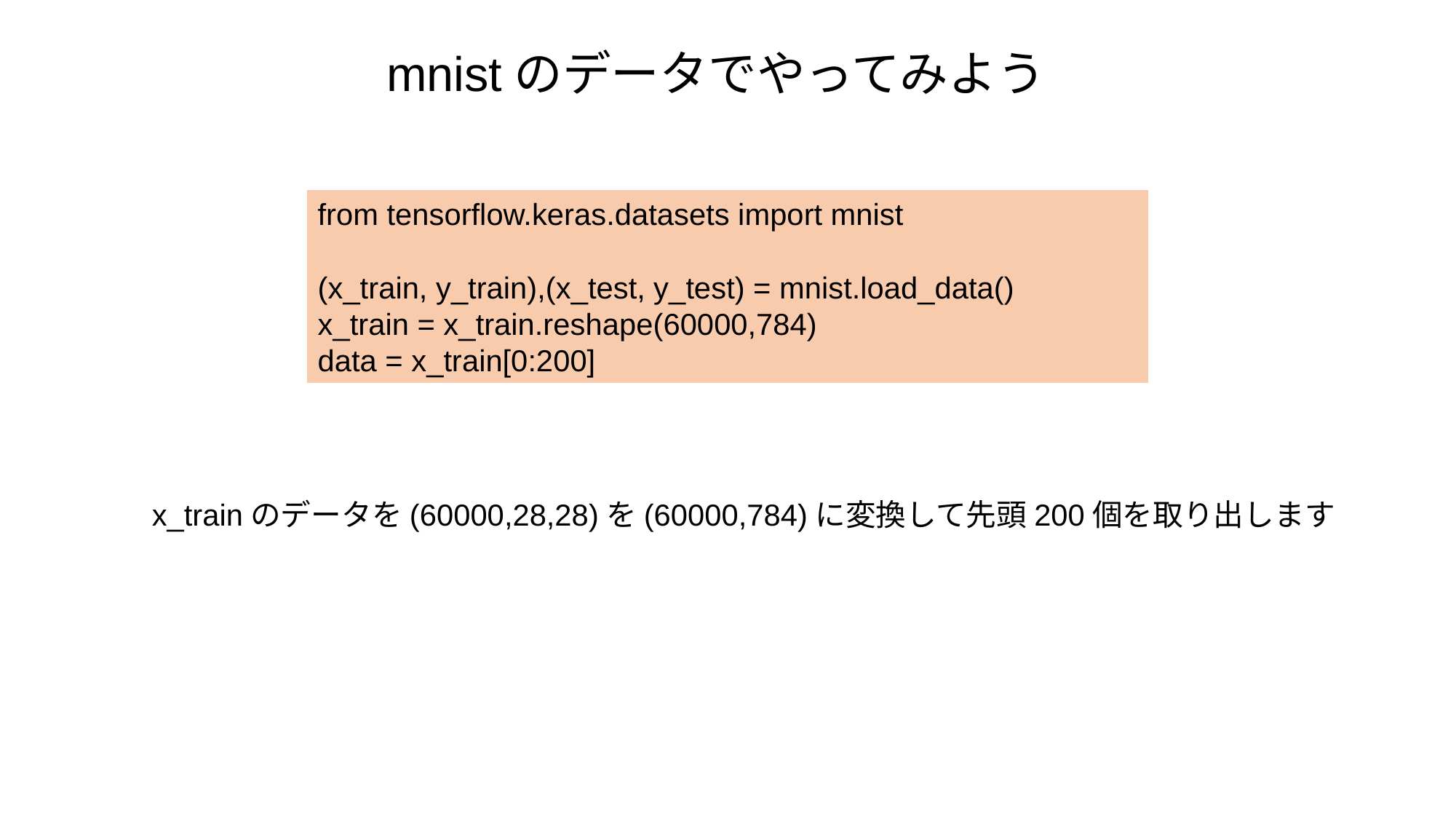

mnistのデータでやってみよう
from tensorflow.keras.datasets import mnist

(x_train, y_train),(x_test, y_test) = mnist.load_data()
x_train = x_train.reshape(60000,784)
data = x_train[0:200]
x_trainのデータを(60000,28,28)を(60000,784)に変換して先頭200個を取り出します